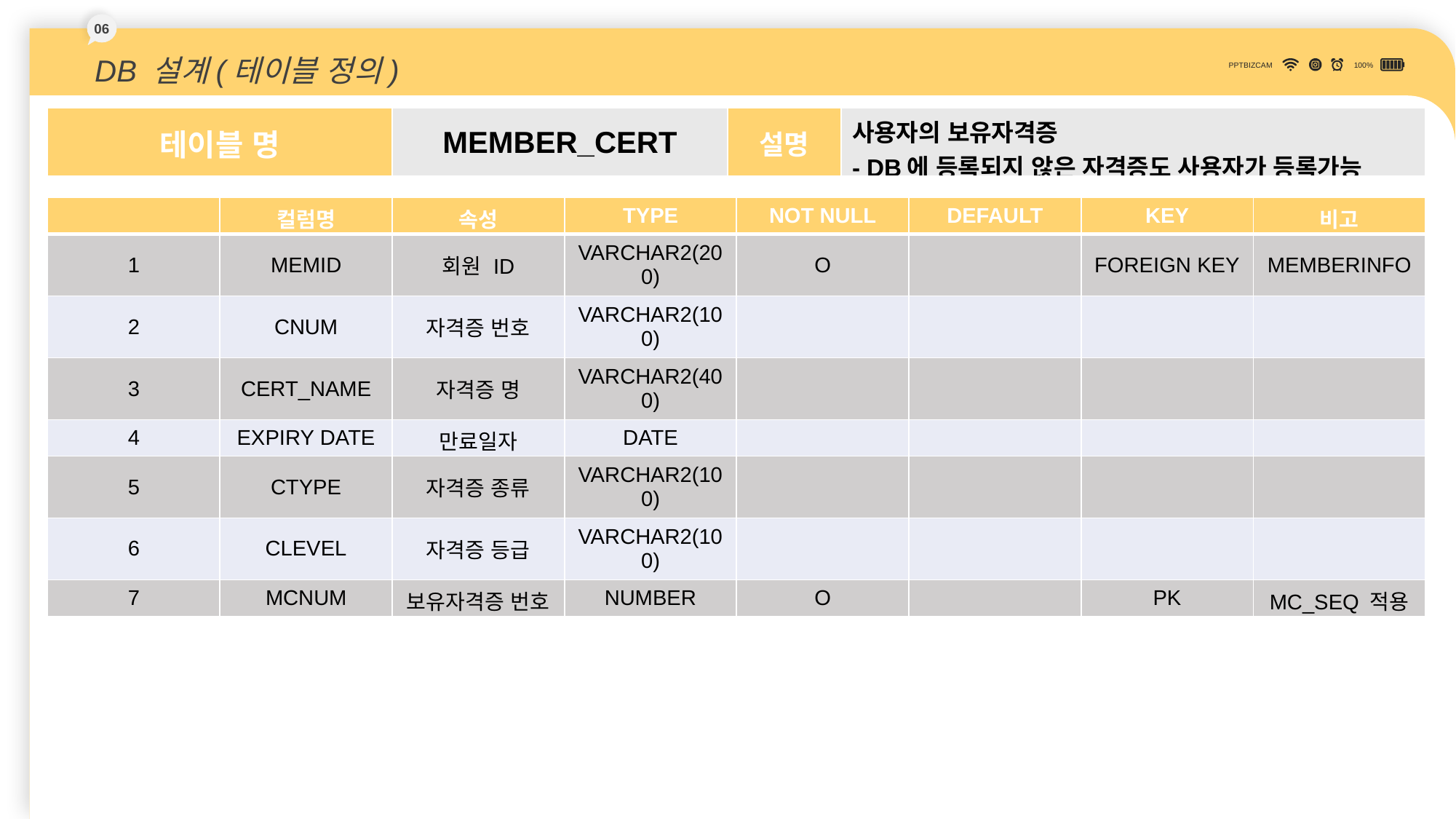

06
DB 설계(테이블 정의)

PPTBIZCAM
100%

| 테이블 명 | MEMBER\_CERT | 설명 | 사용자의 보유자격증 - DB에 등록되지 않은 자격증도 사용자가 등록가능 |
| --- | --- | --- | --- |
|  | 컬럼명 | 속성 | TYPE | NOT NULL | DEFAULT | KEY | 비고 |
| --- | --- | --- | --- | --- | --- | --- | --- |
| 1 | MEMID | 회원 ID | VARCHAR2(200) | O |  | FOREIGN KEY | MEMBERINFO |
| 2 | CNUM | 자격증 번호 | VARCHAR2(100) |  |  |  |  |
| 3 | CERT\_NAME | 자격증 명 | VARCHAR2(400) |  |  |  |  |
| 4 | EXPIRY DATE | 만료일자 | DATE |  |  |  |  |
| 5 | CTYPE | 자격증 종류 | VARCHAR2(100) |  |  |  |  |
| 6 | CLEVEL | 자격증 등급 | VARCHAR2(100) |  |  |  |  |
| 7 | MCNUM | 보유자격증 번호 | NUMBER | O |  | PK | MC\_SEQ 적용 |
33